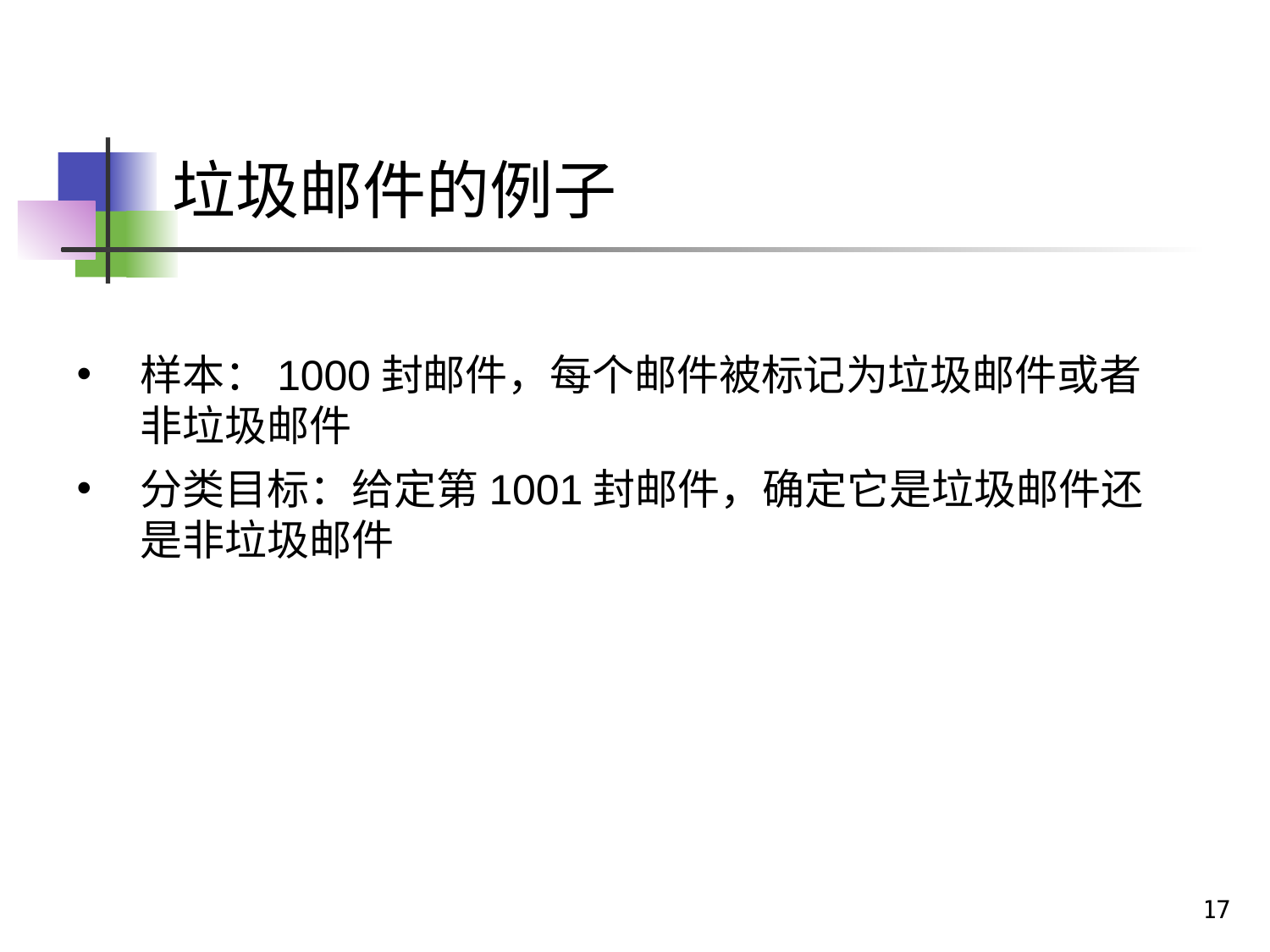

# 垃圾邮件的例子
样本：1000封邮件，每个邮件被标记为垃圾邮件或者非垃圾邮件
分类目标：给定第1001封邮件，确定它是垃圾邮件还是非垃圾邮件

17